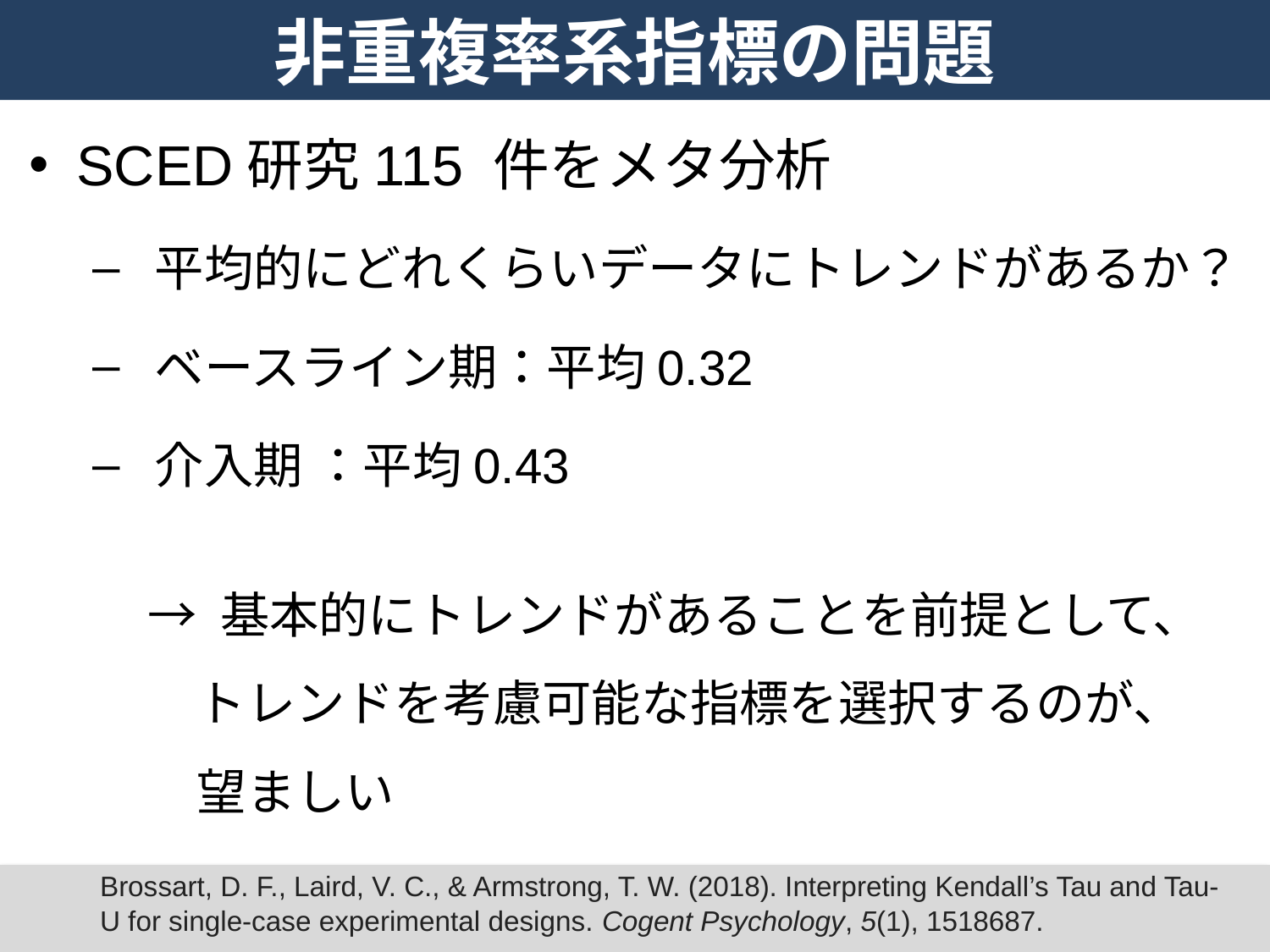

# 非重複率系指標の問題
64
SCED研究115 件をメタ分析
 平均的にどれくらいデータにトレンドがあるか？
 ベースライン期：平均0.32
 介入期 ：平均0.43
→ 基本的にトレンドがあることを前提として、
　トレンドを考慮可能な指標を選択するのが、
　望ましい
Brossart, D. F., Laird, V. C., & Armstrong, T. W. (2018). Interpreting Kendall’s Tau and Tau-U for single-case experimental designs. Cogent Psychology, 5(1), 1518687.